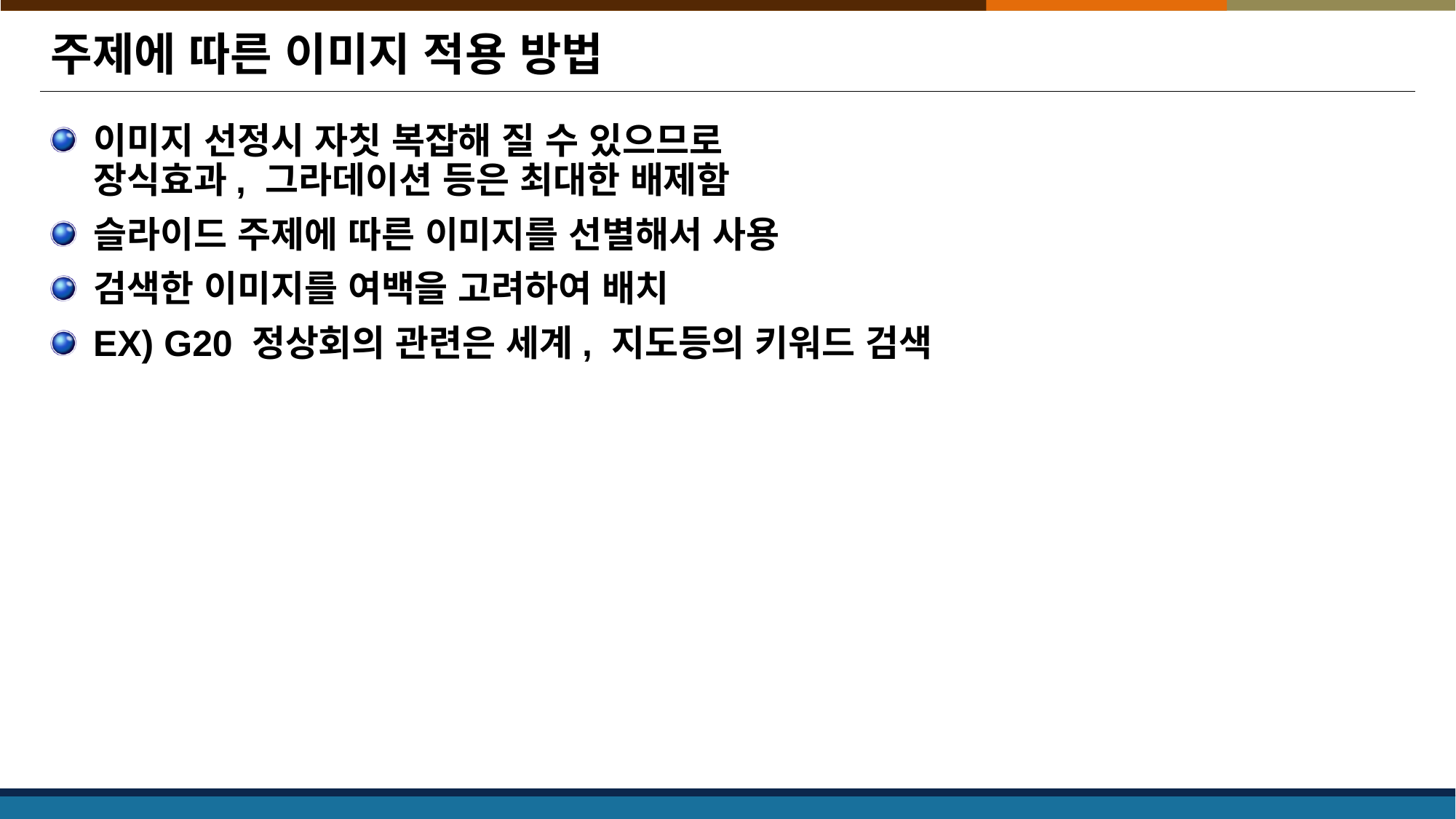

# 주제에 따른 이미지 적용 방법
이미지 선정시 자칫 복잡해 질 수 있으므로
장식효과, 그라데이션 등은 최대한 배제함
슬라이드 주제에 따른 이미지를 선별해서 사용
검색한 이미지를 여백을 고려하여 배치
EX) G20 정상회의 관련은 세계, 지도등의 키워드 검색